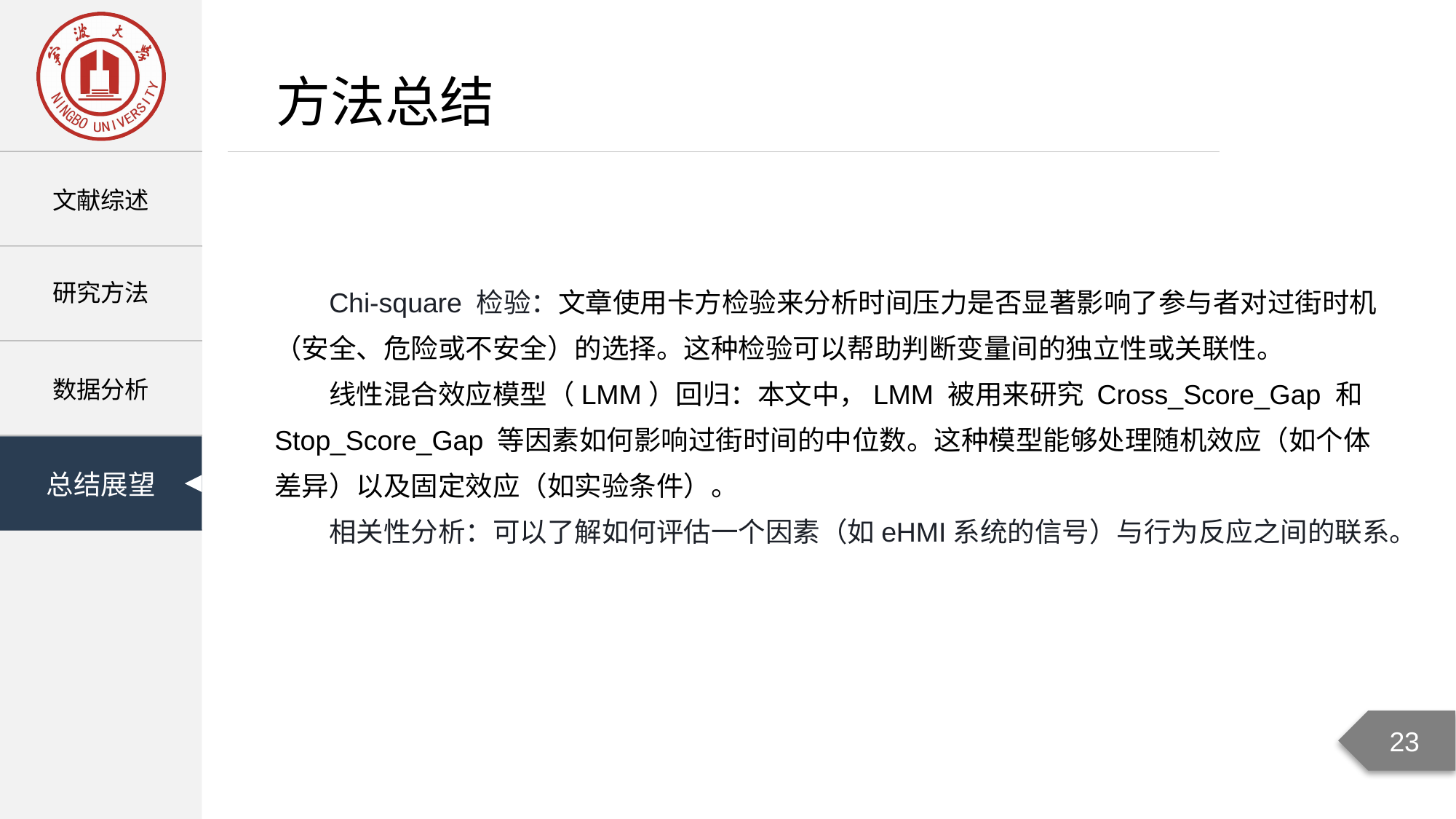

方法总结
Chi-square 检验：文章使用卡方检验来分析时间压力是否显著影响了参与者对过街时机（安全、危险或不安全）的选择。这种检验可以帮助判断变量间的独立性或关联性。
线性混合效应模型（LMM）回归：本文中，LMM 被用来研究 Cross_Score_Gap 和 Stop_Score_Gap 等因素如何影响过街时间的中位数。这种模型能够处理随机效应（如个体差异）以及固定效应（如实验条件）。
相关性分析：可以了解如何评估一个因素（如eHMI系统的信号）与行为反应之间的联系。